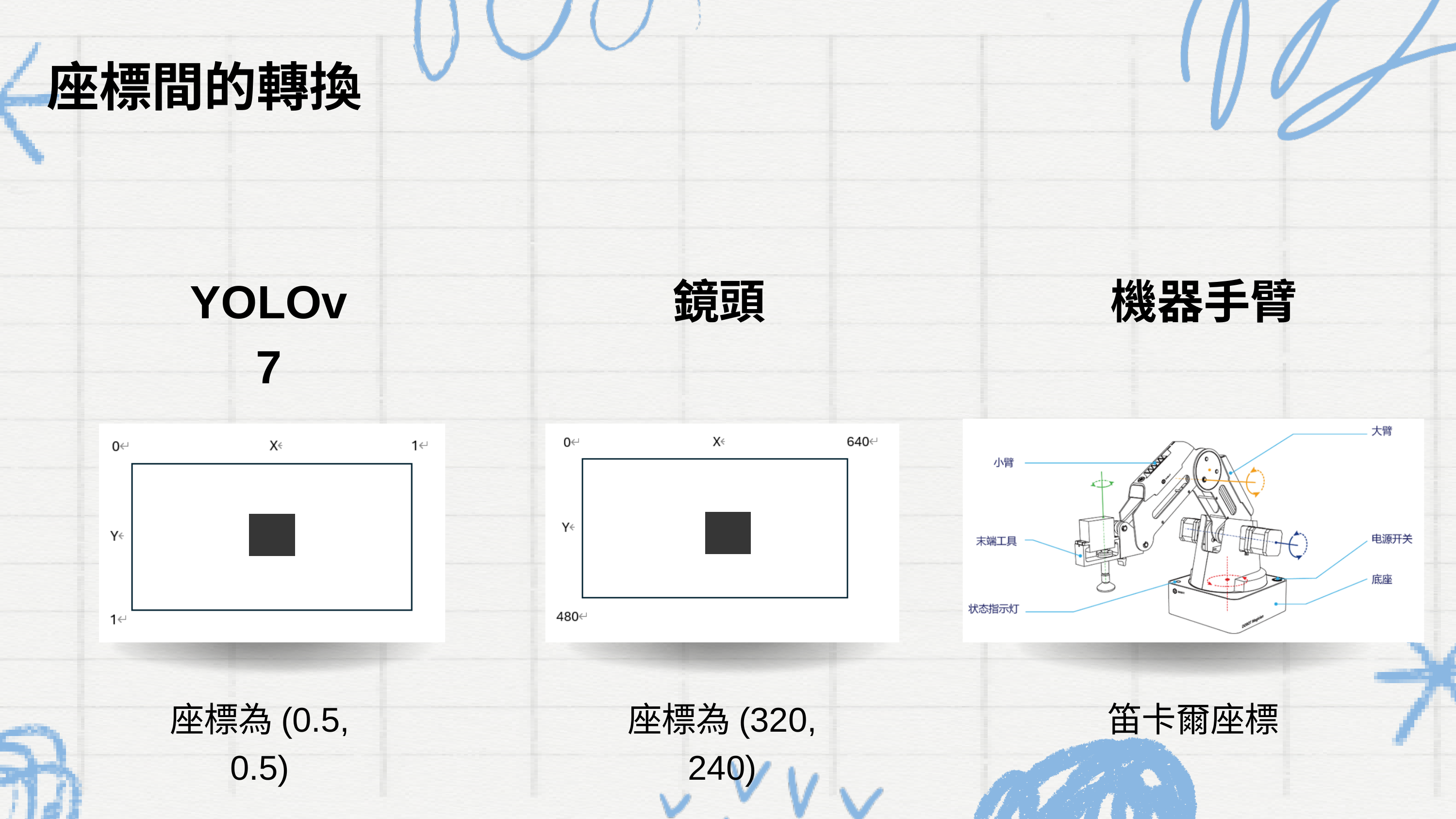

座標間的轉換
YOLOv7
鏡頭
機器手臂

座標為(0.5, 0.5)
座標為(320, 240)
笛卡爾座標